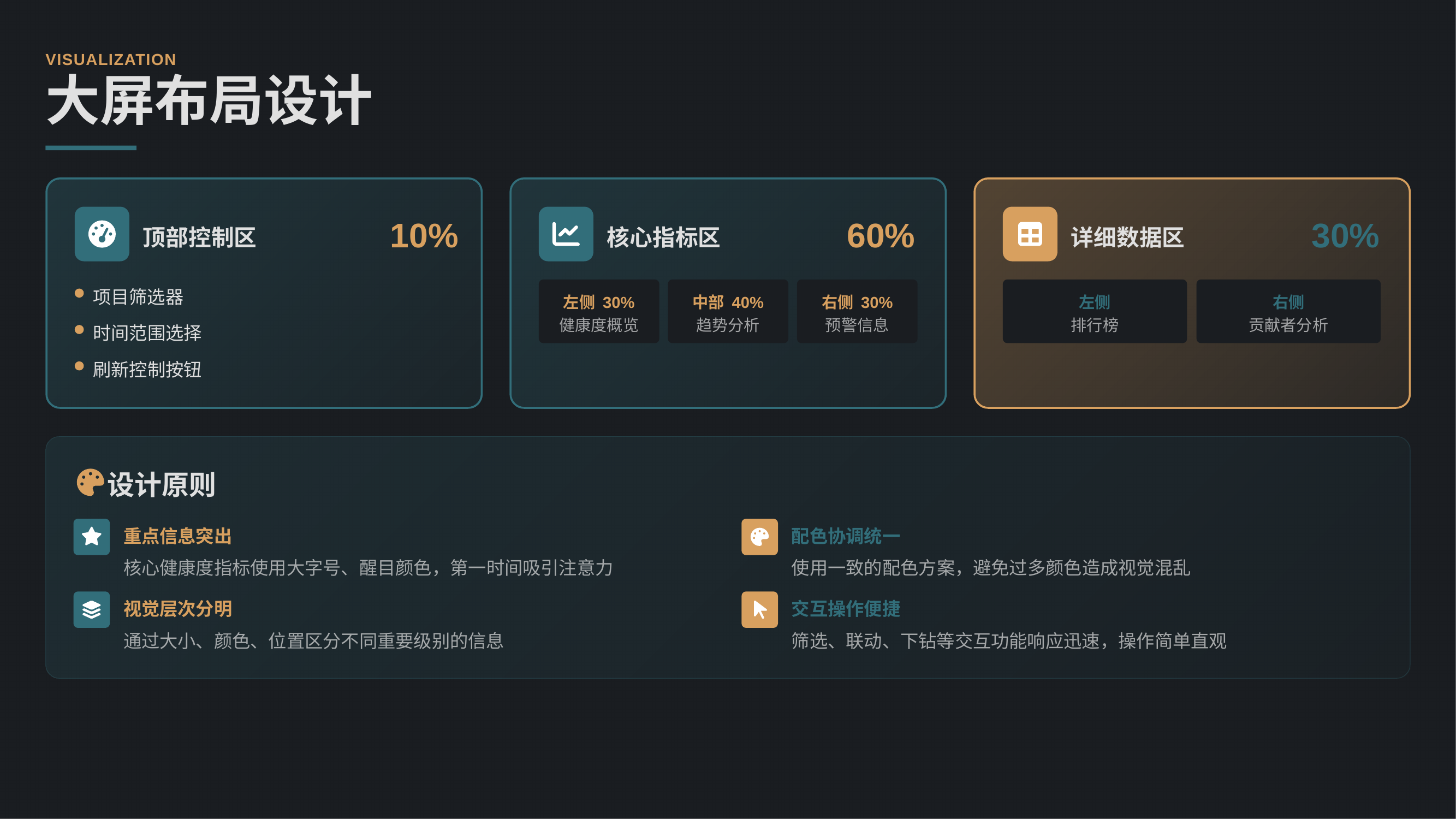

VISUALIZATION
大屏布局设计

10%
60%
30%
顶部控制区
核心指标区
详细数据区

项目筛选器

左侧 30%
中部 40%
右侧 30%
左侧
右侧
健康度概览
趋势分析
预警信息
排行榜
贡献者分析
时间范围选择

刷新控制按钮

设计原则

重点信息突出

配色协调统一

核心健康度指标使用大字号、醒目颜色，第一时间吸引注意力
使用一致的配色方案，避免过多颜色造成视觉混乱

视觉层次分明

交互操作便捷

通过大小、颜色、位置区分不同重要级别的信息
筛选、联动、下钻等交互功能响应迅速，操作简单直观